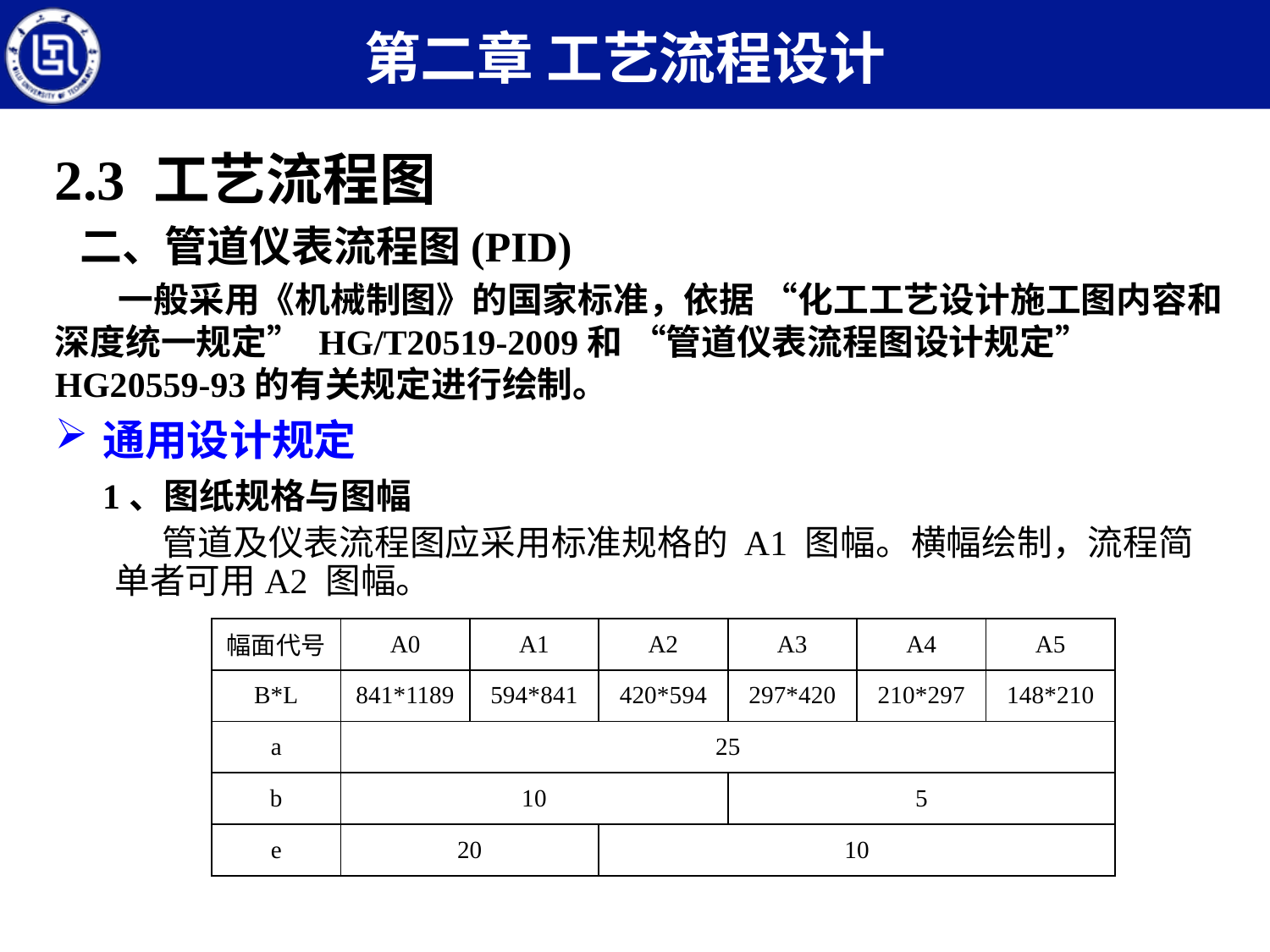

第二章 工艺流程设计
2.3 工艺流程图
二、管道仪表流程图(PID)
一般采用《机械制图》的国家标准，依据 “化工工艺设计施工图内容和深度统一规定” HG/T20519-2009和 “管道仪表流程图设计规定” HG20559-93的有关规定进行绘制。
通用设计规定
	1、图纸规格与图幅
管道及仪表流程图应采用标准规格的 A1 图幅。横幅绘制，流程简单者可用A2 图幅。
| 幅面代号 | A0 | A1 | A2 | A3 | A4 | A5 |
| --- | --- | --- | --- | --- | --- | --- |
| B\*L | 841\*1189 | 594\*841 | 420\*594 | 297\*420 | 210\*297 | 148\*210 |
| a | 25 |  |  |  |  |  |
| b | 10 |  |  | 5 |  |  |
| e | 20 |  | 10 |  |  |  |